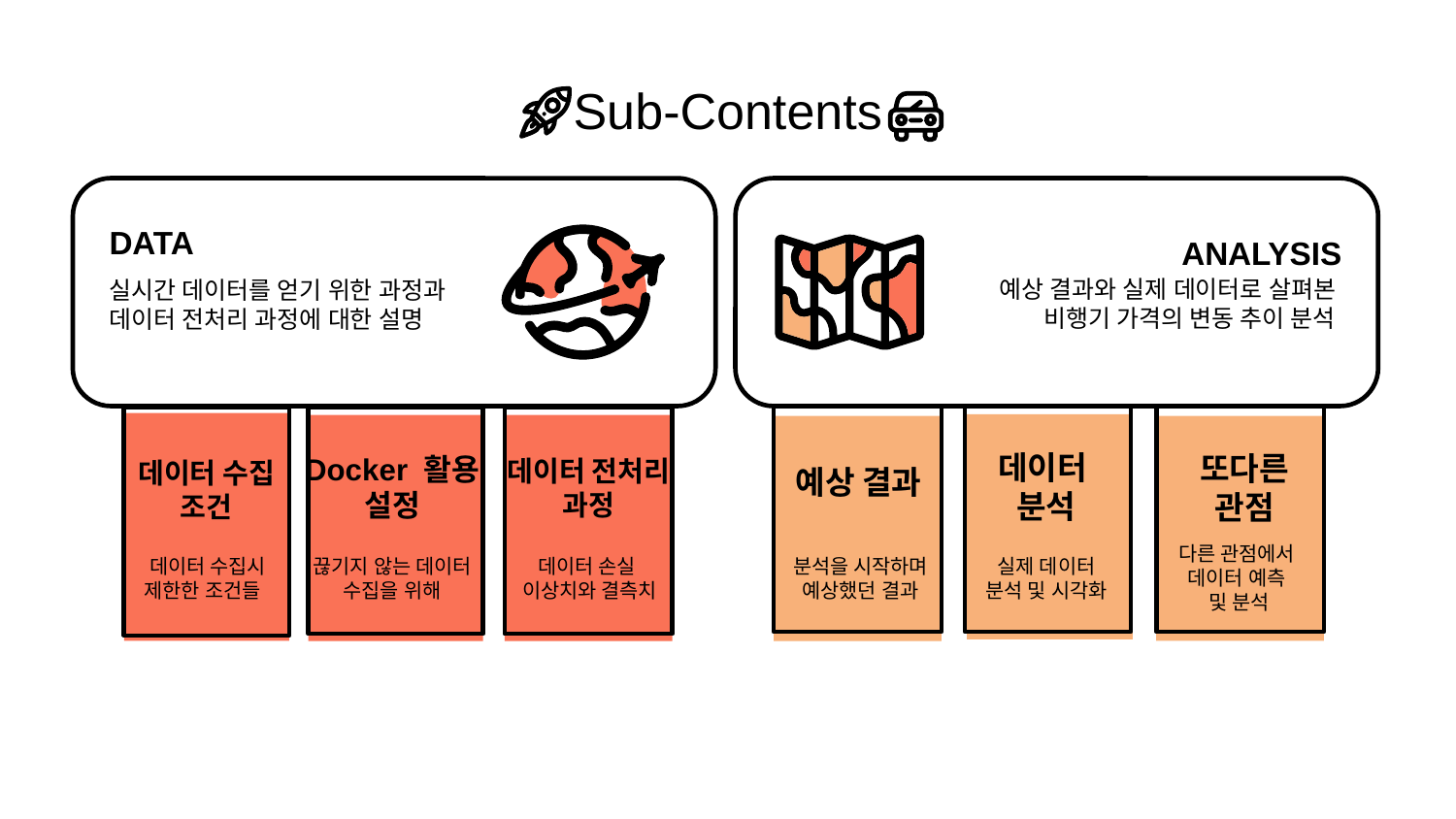

# Sub-Contents

ANALYSIS
DATA

예상 결과와 실제 데이터로 살펴본
비행기 가격의 변동 추이 분석
실시간 데이터를 얻기 위한 과정과
데이터 전처리 과정에 대한 설명

예상 결과
데이터 전처리 과정
Docker 활용 설정
데이터 수집 조건
데이터
분석
또다른
관점
다른 관점에서
데이터 예측
및 분석
끊기지 않는 데이터 수집을 위해
실제 데이터
분석 및 시각화

데이터 손실
이상치와 결측치
데이터 수집시 제한한 조건들

분석을 시작하며
예상했던 결과